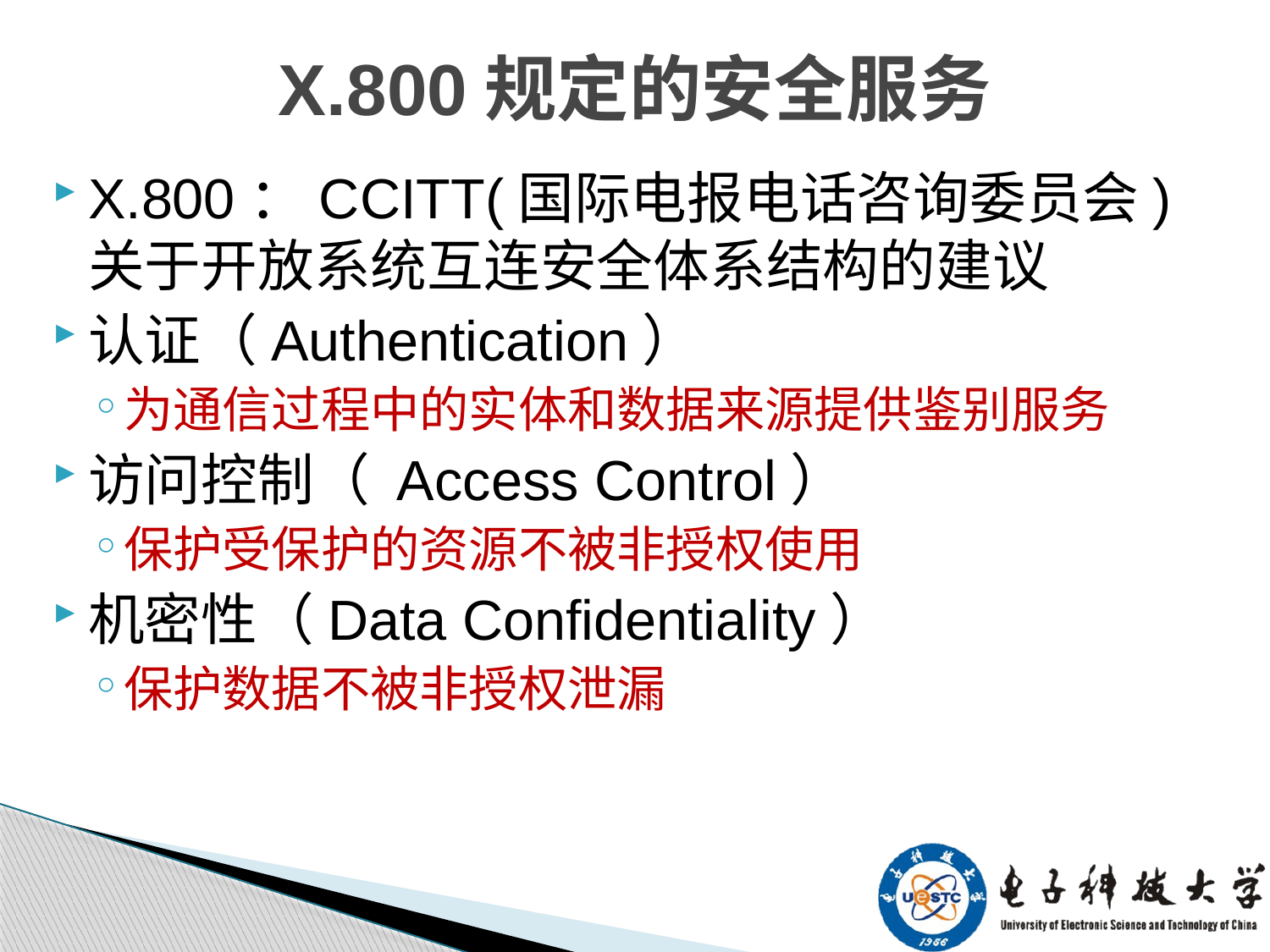

# X.800规定的安全服务
X.800：CCITT(国际电报电话咨询委员会)关于开放系统互连安全体系结构的建议
认证（Authentication）
为通信过程中的实体和数据来源提供鉴别服务
访问控制（ Access Control）
保护受保护的资源不被非授权使用
机密性（Data Confidentiality）
保护数据不被非授权泄漏